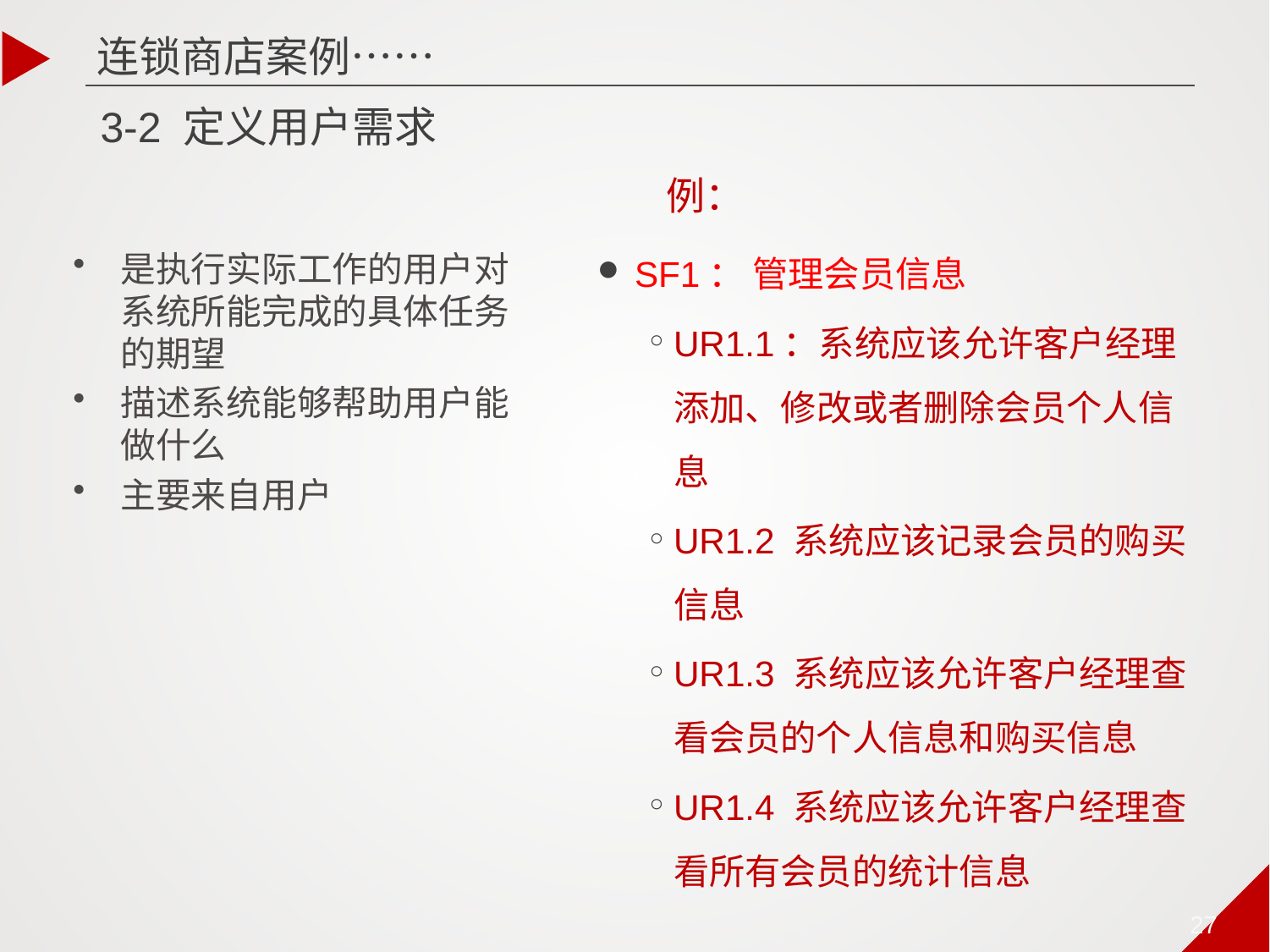

连锁商店案例……

# 3-2 定义用户需求
例：
SF1： 管理会员信息
UR1.1：系统应该允许客户经理添加、修改或者删除会员个人信息
UR1.2 系统应该记录会员的购买信息
UR1.3 系统应该允许客户经理查看会员的个人信息和购买信息
UR1.4 系统应该允许客户经理查看所有会员的统计信息
是执行实际工作的用户对系统所能完成的具体任务的期望
描述系统能够帮助用户能做什么
主要来自用户